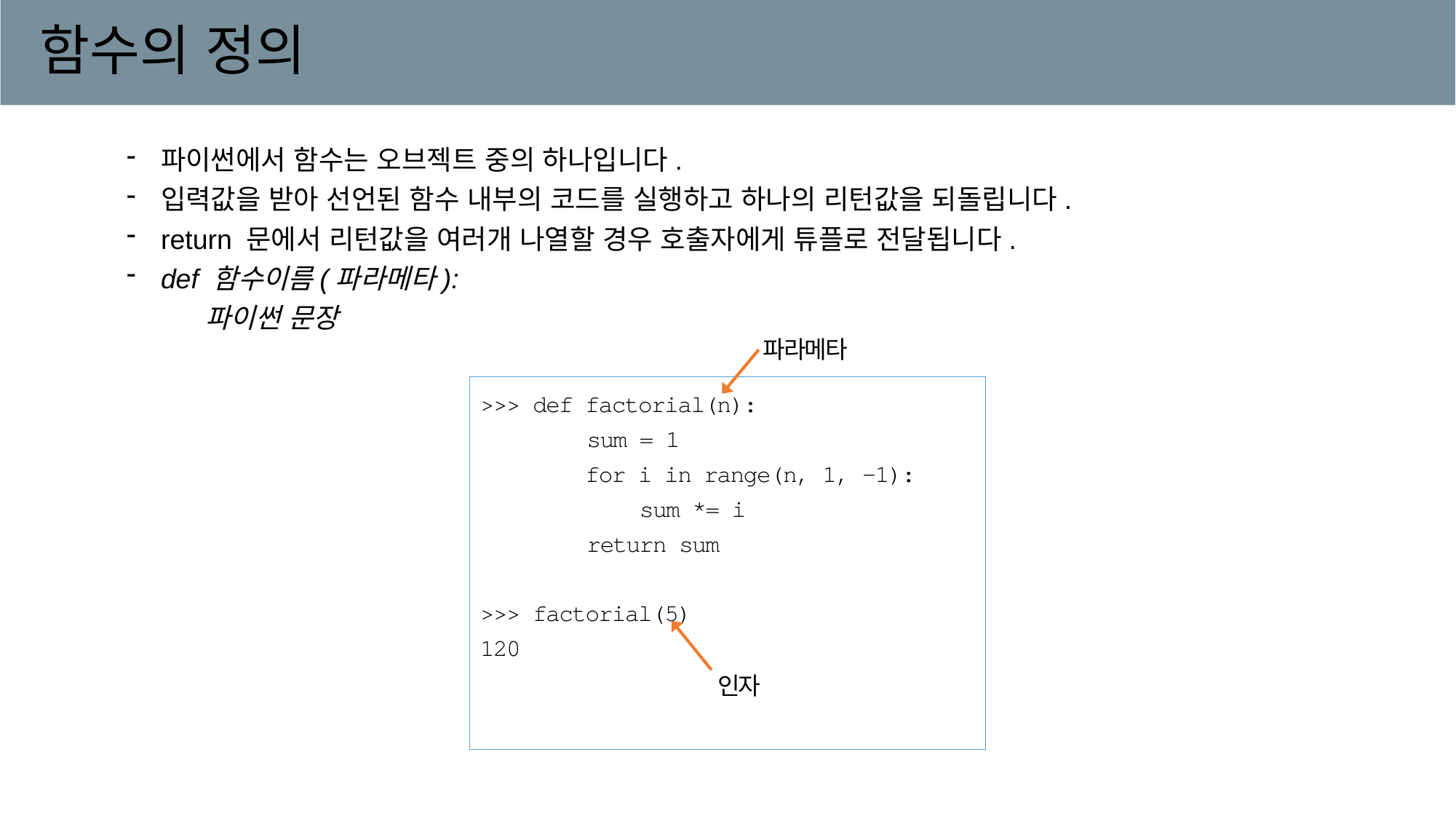

# 함수의 정의
파이썬에서 함수는 오브젝트 중의 하나입니다.
입력값을 받아 선언된 함수 내부의 코드를 실행하고 하나의 리턴값을 되돌립니다.
return 문에서 리턴값을 여러개 나열할 경우 호출자에게 튜플로 전달됩니다.
def 함수이름(파라메타):
     파이썬 문장
파라메타
인자
>>> def factorial(n):
        sum = 1
        for i in range(n, 1, -1):
            sum *= i
        return sum

>>> factorial(5)
120